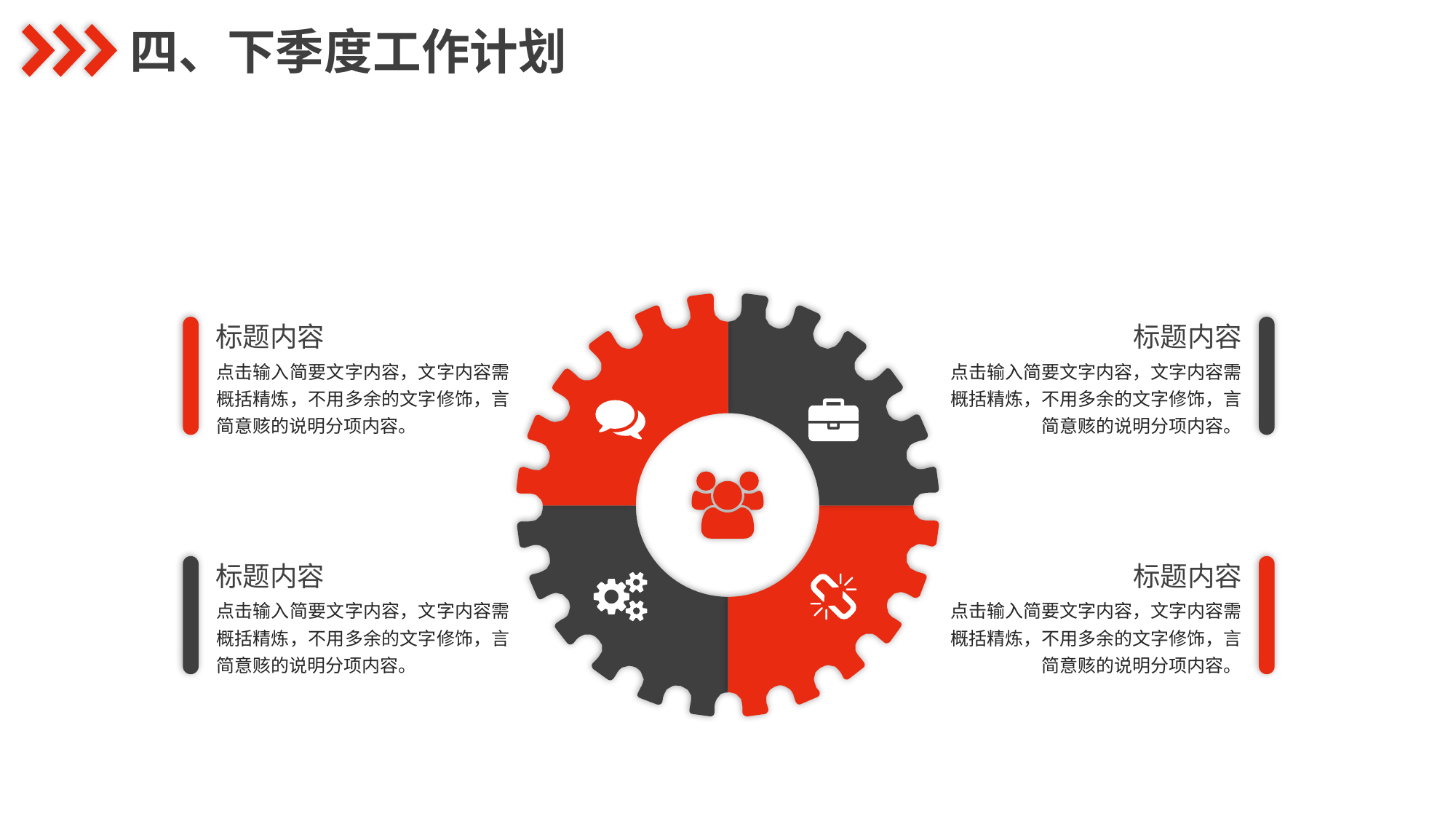

四、下季度工作计划

标题内容
标题内容

点击输入简要文字内容，文字内容需概括精炼，不用多余的文字修饰，言简意赅的说明分项内容。
点击输入简要文字内容，文字内容需概括精炼，不用多余的文字修饰，言简意赅的说明分项内容。

标题内容
标题内容

点击输入简要文字内容，文字内容需概括精炼，不用多余的文字修饰，言简意赅的说明分项内容。
点击输入简要文字内容，文字内容需概括精炼，不用多余的文字修饰，言简意赅的说明分项内容。